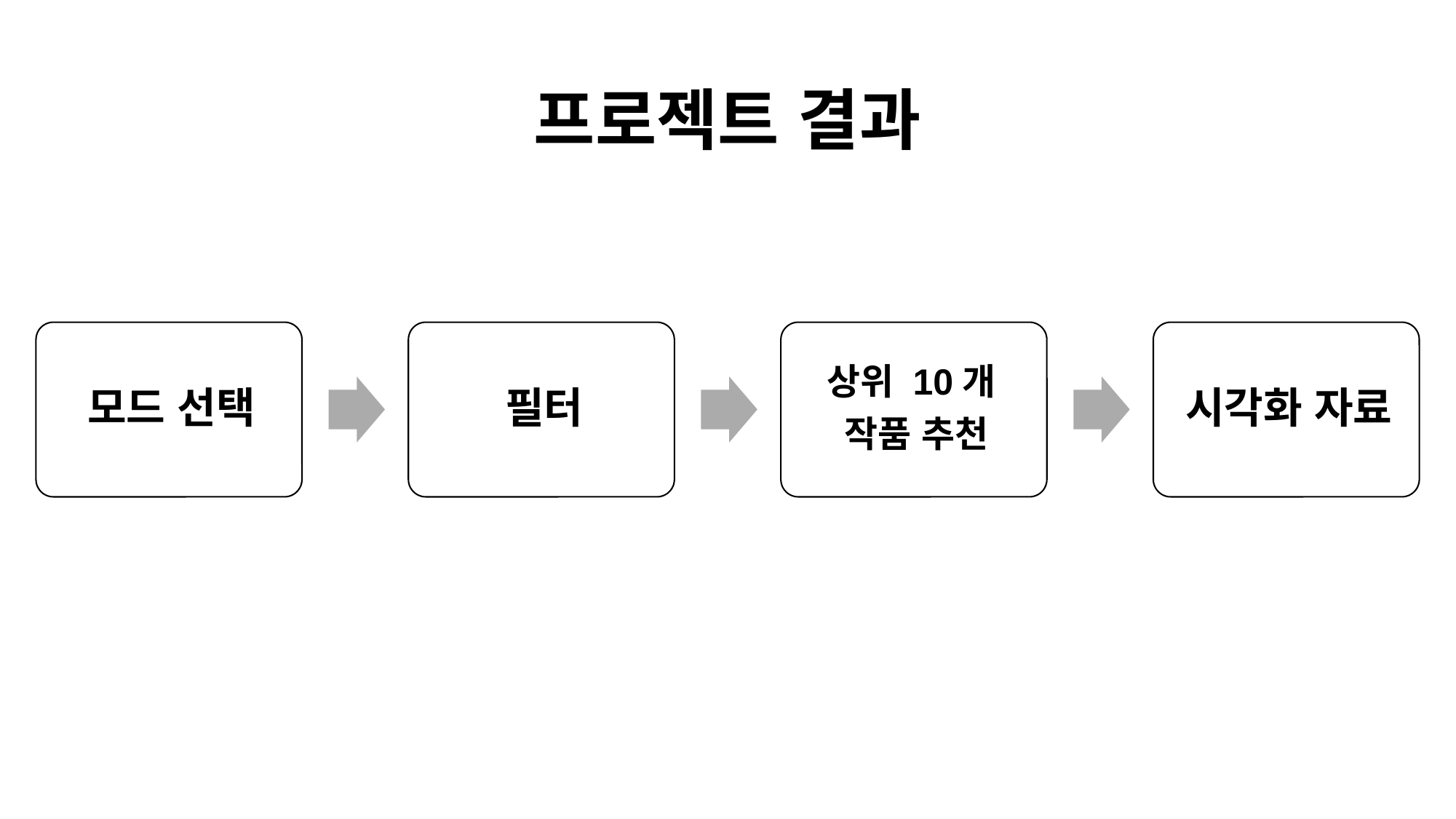

모드 선택

필터

상위 10개
작품 추천

시각화 자료
# 프로젝트 결과